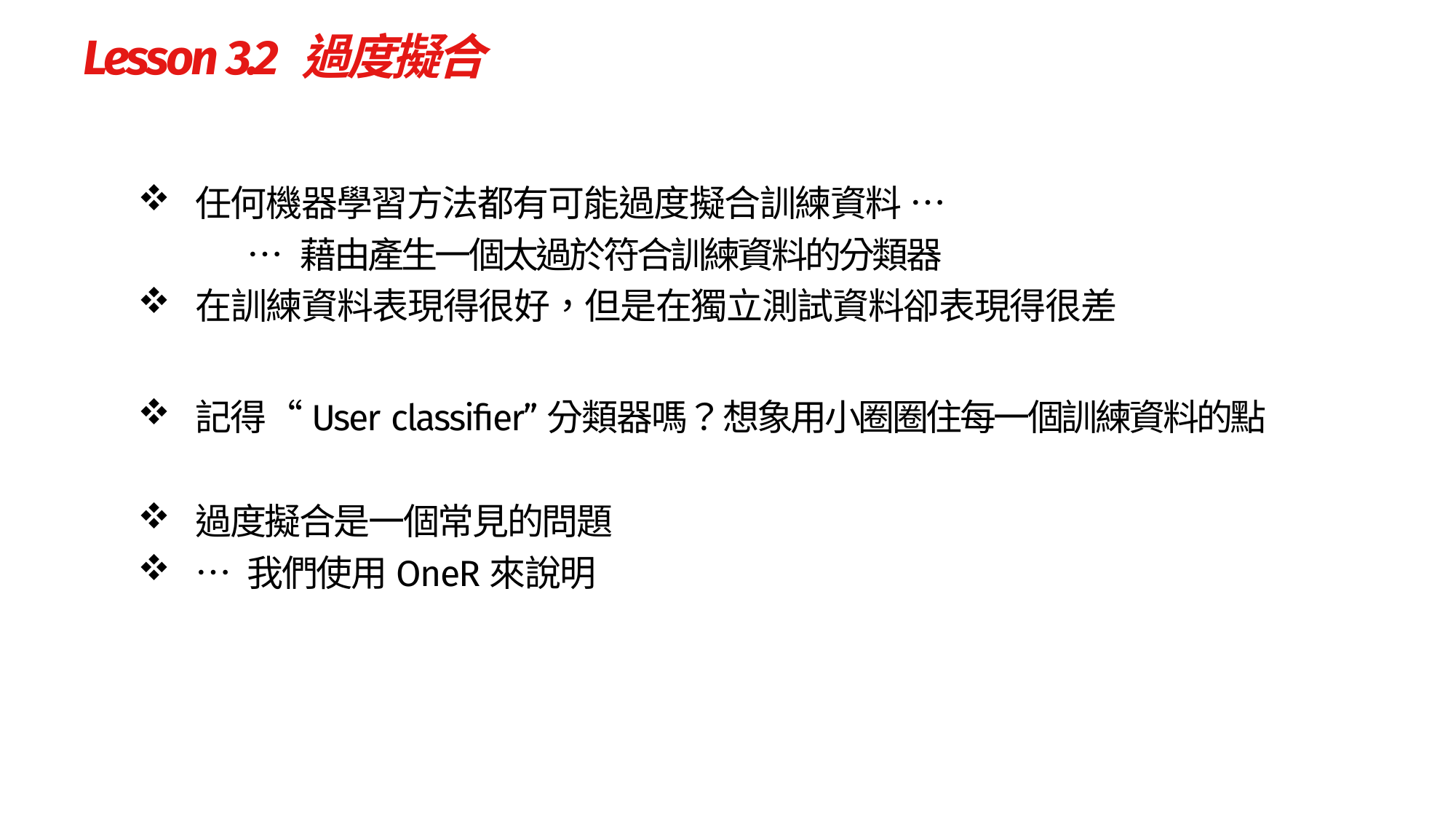

# Lesson 3.2 過度擬合
任何機器學習方法都有可能過度擬合訓練資料 …
… 藉由產生一個太過於符合訓練資料的分類器
在訓練資料表現得很好，但是在獨立測試資料卻表現得很差

記得“User classifier”分類器嗎？想象用小圈圈住每一個訓練資料的點

過度擬合是一個常見的問題
… 我們使用OneR來說明